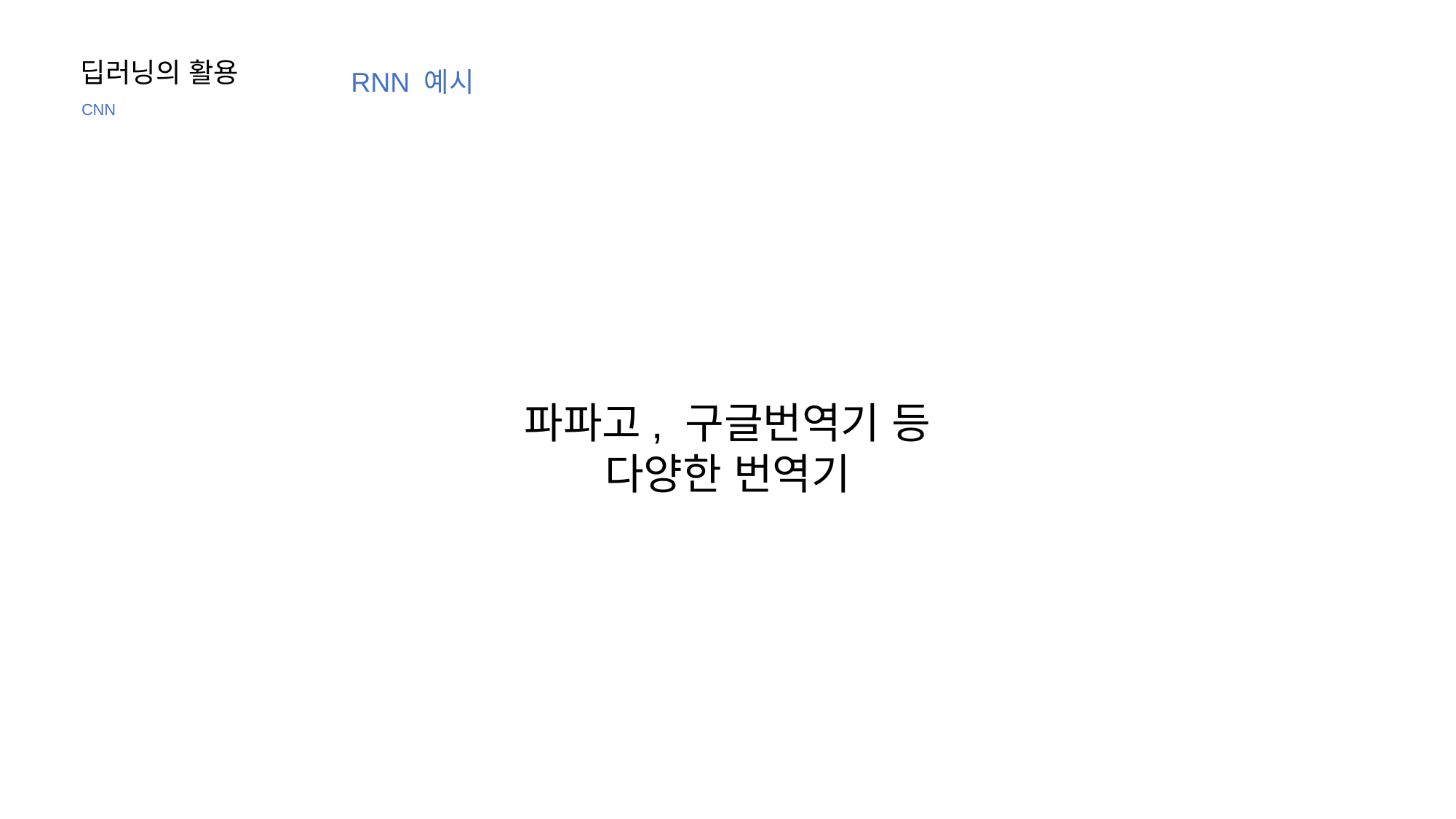

딥러닝의 활용
RNN 예시
CNN
파파고, 구글번역기 등
다양한 번역기